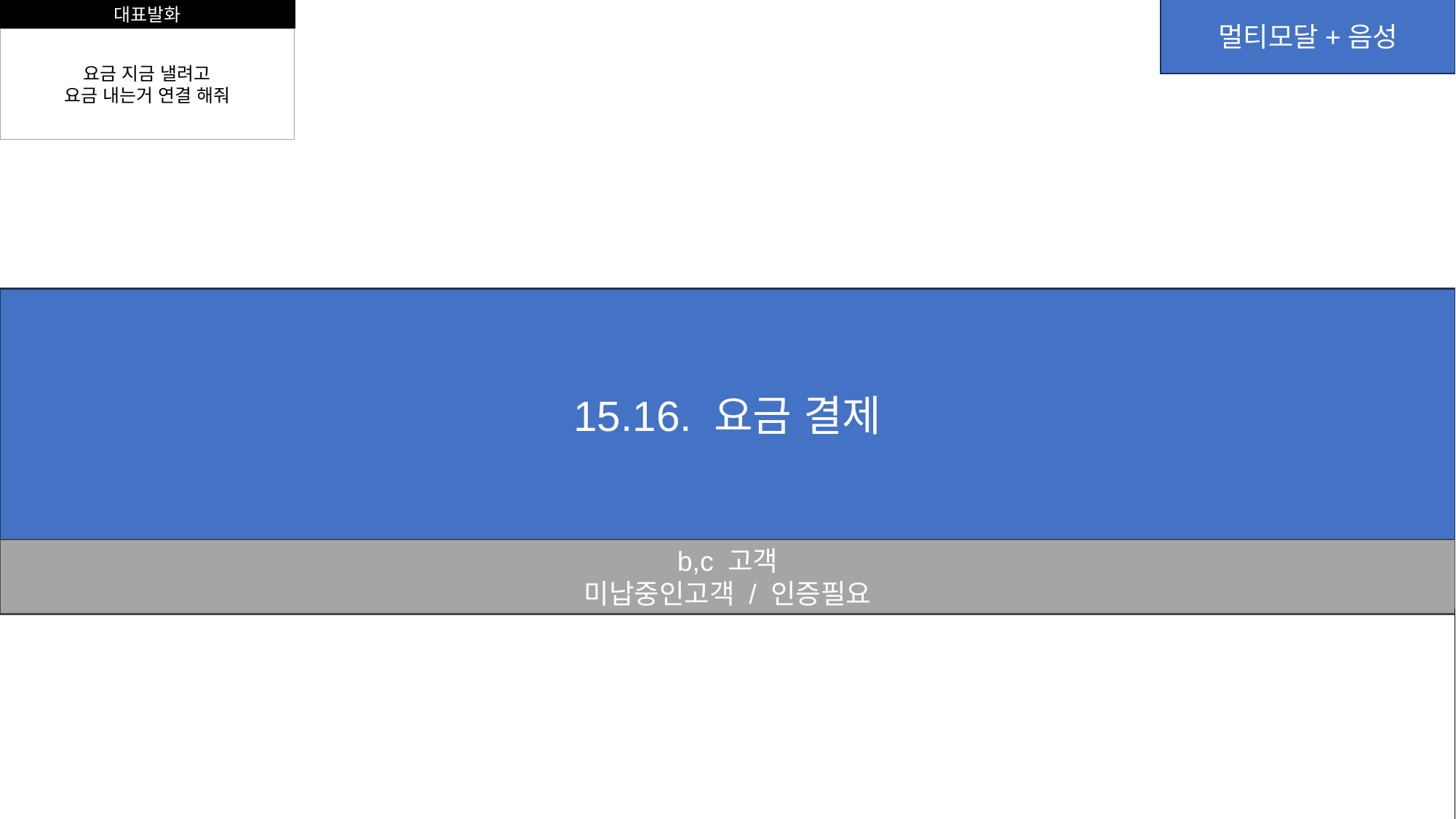

대표발화
멀티모달+음성
요금 지금 낼려고
요금 내는거 연결 해줘
15.16. 요금 결제
b,c 고객
미납중인고객 / 인증필요
“납부” 키워드 정리 필요
> 어떤 시나리오로 적용할 것인지